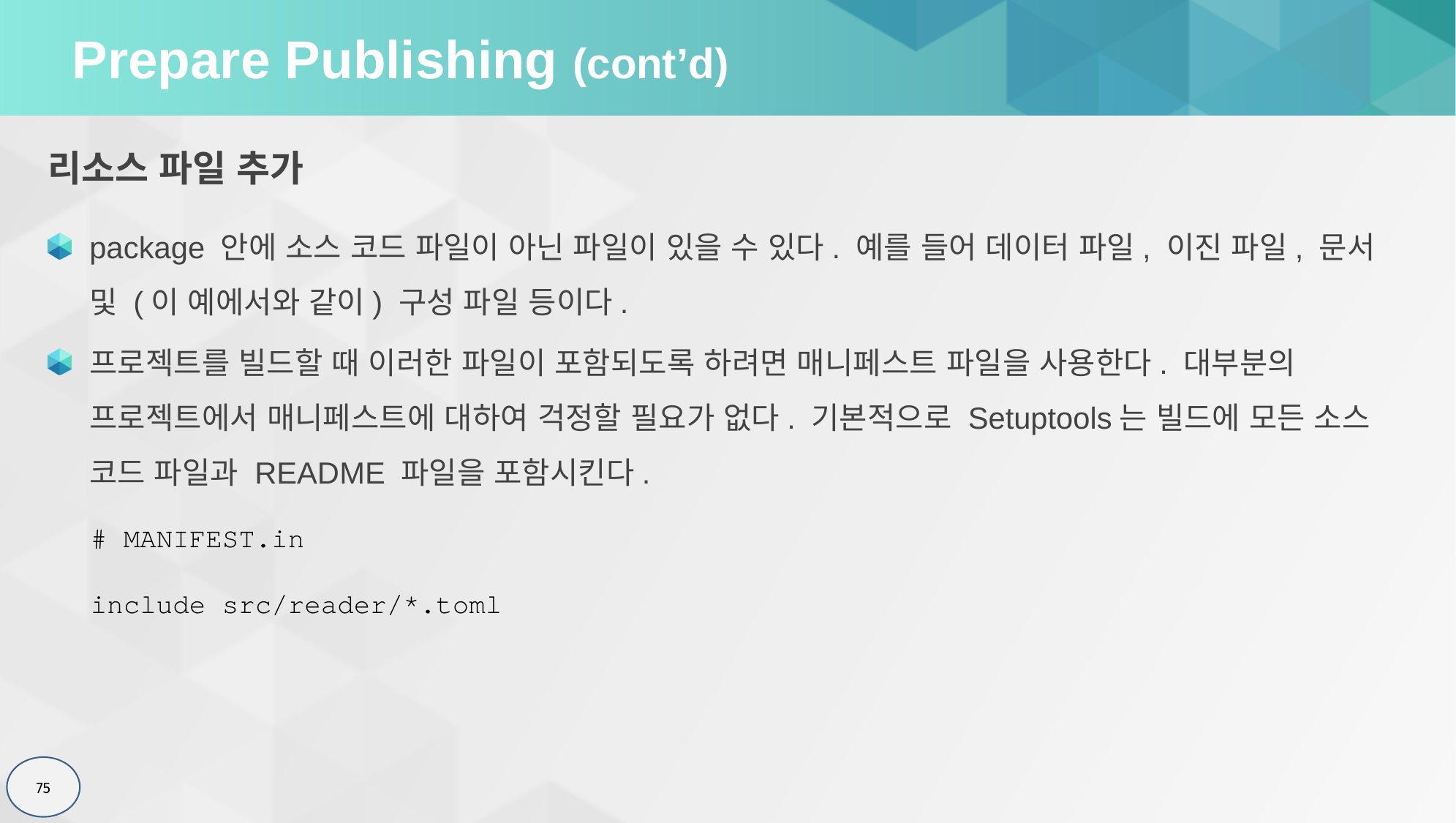

# Prepare Publishing (cont’d)
리소스 파일 추가
package 안에 소스 코드 파일이 아닌 파일이 있을 수 있다. 예를 들어 데이터 파일, 이진 파일, 문서 및 (이 예에서와 같이) 구성 파일 등이다.
프로젝트를 빌드할 때 이러한 파일이 포함되도록 하려면 매니페스트 파일을 사용한다. 대부분의 프로젝트에서 매니페스트에 대하여 걱정할 필요가 없다. 기본적으로 Setuptools는 빌드에 모든 소스 코드 파일과 README 파일을 포함시킨다.

# MANIFEST.in

include src/reader/*.toml